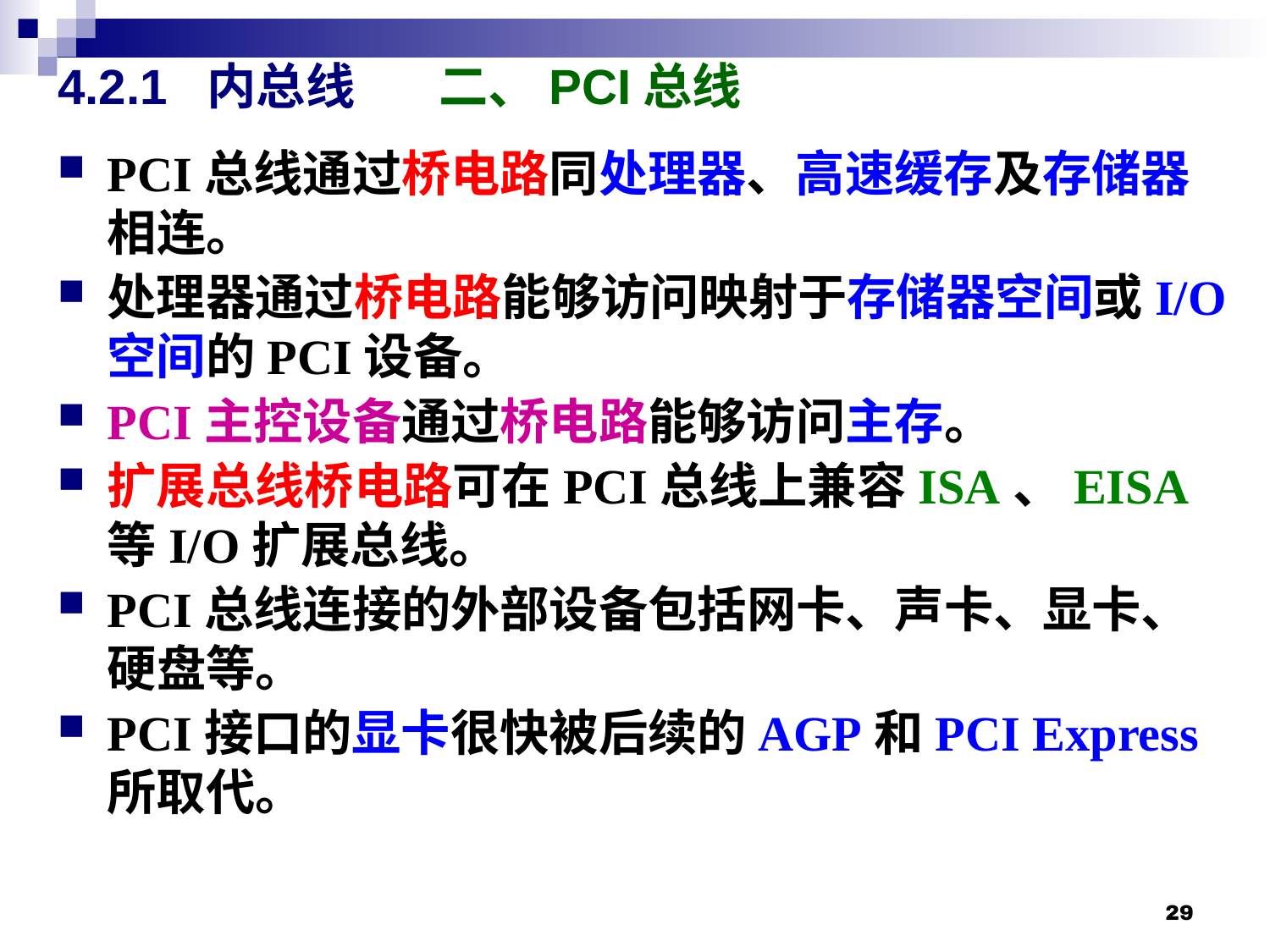

# 4.2.1  内总线 	二、PCI总线
PCI总线通过桥电路同处理器、高速缓存及存储器相连。
处理器通过桥电路能够访问映射于存储器空间或I/O空间的PCI设备。
PCI主控设备通过桥电路能够访问主存。
扩展总线桥电路可在PCI总线上兼容ISA、EISA等I/O扩展总线。
PCI总线连接的外部设备包括网卡、声卡、显卡、硬盘等。
PCI接口的显卡很快被后续的AGP和PCI Express所取代。
29